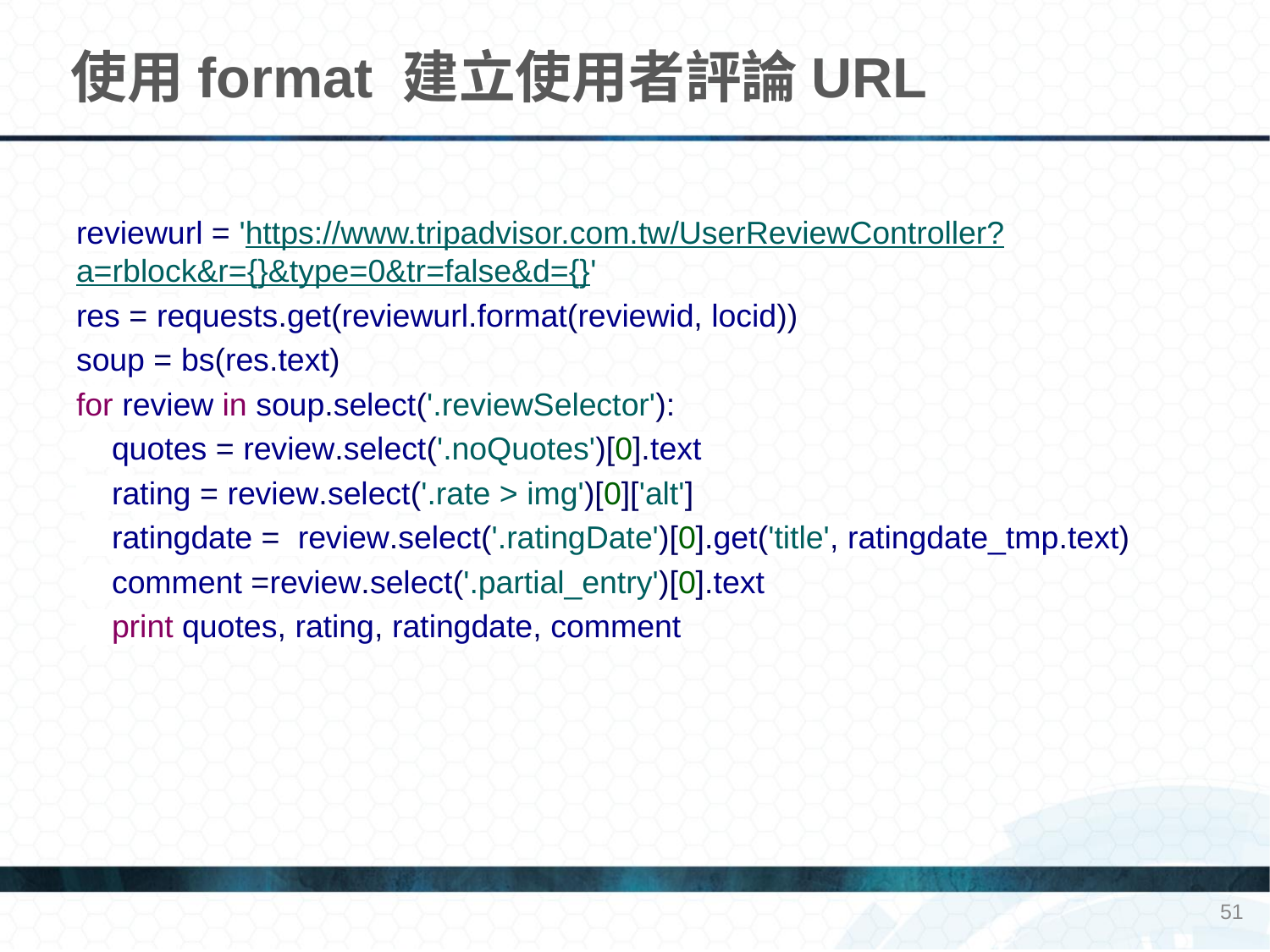

# 使用format 建立使用者評論URL
reviewurl = 'https://www.tripadvisor.com.tw/UserReviewController?a=rblock&r={}&type=0&tr=false&d={}'
res = requests.get(reviewurl.format(reviewid, locid))
soup = bs(res.text)
for review in soup.select('.reviewSelector'):
    quotes = review.select('.noQuotes')[0].text
    rating = review.select('.rate > img')[0]['alt']
    ratingdate =  review.select('.ratingDate')[0].get('title', ratingdate_tmp.text)
    comment =review.select('.partial_entry')[0].text
    print quotes, rating, ratingdate, comment
51